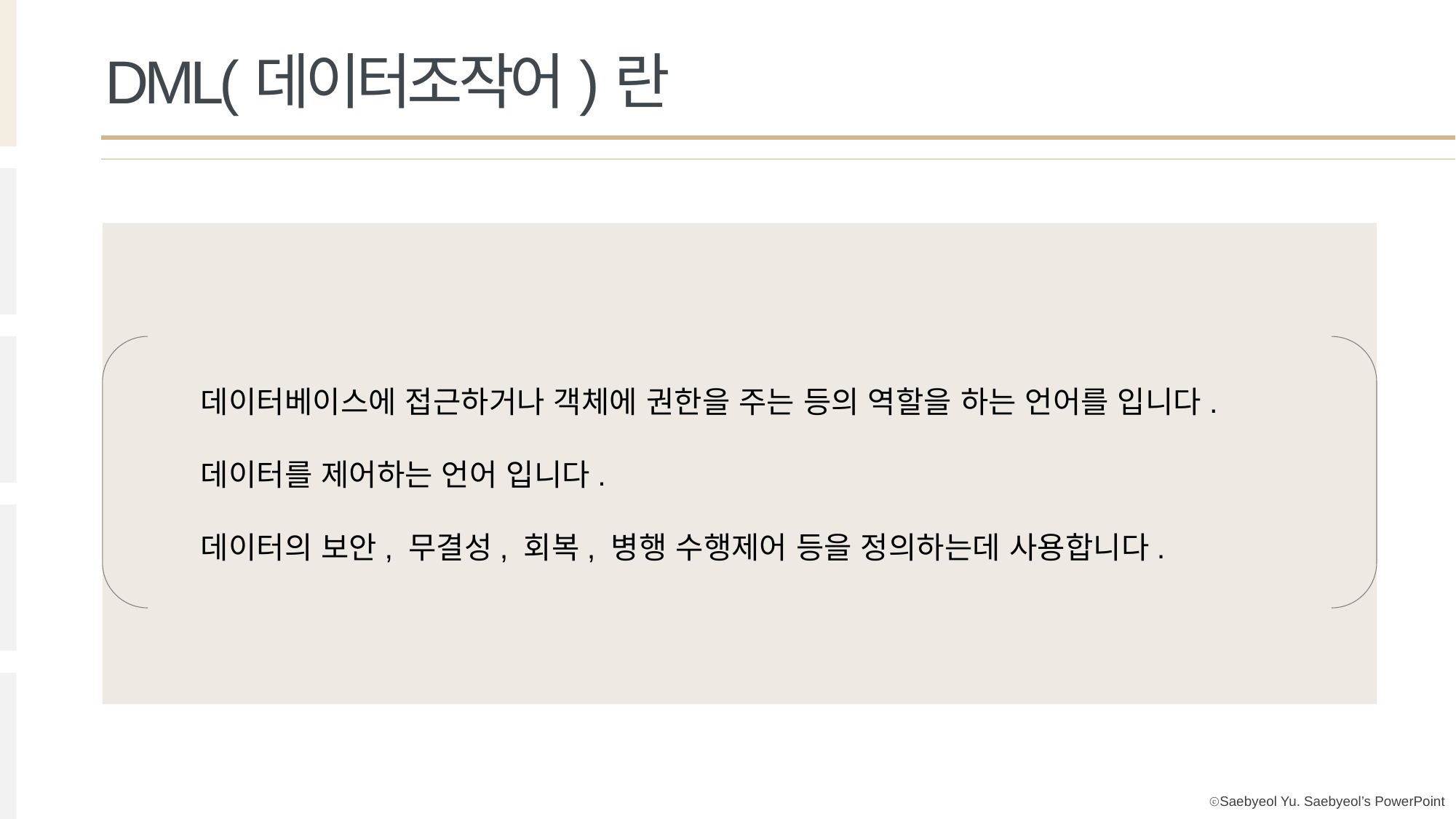

DML(데이터조작어)란

데이터베이스에 접근하거나 객체에 권한을 주는 등의 역할을 하는 언어를 입니다.

데이터를 제어하는 언어 입니다.
데이터의 보안, 무결성, 회복, 병행 수행제어 등을 정의하는데 사용합니다.